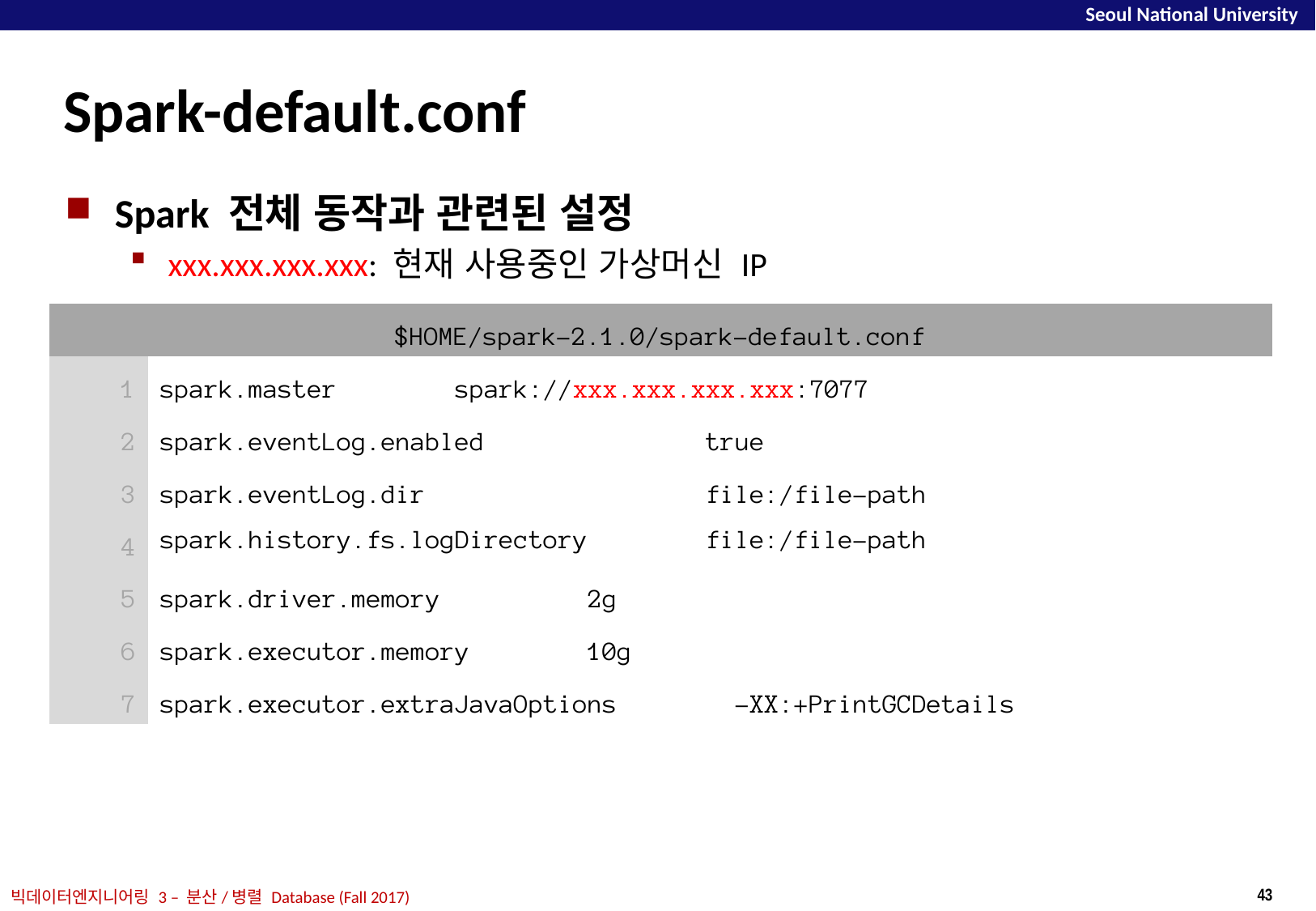

# Spark-default.conf
Spark 전체 동작과 관련된 설정
xxx.xxx.xxx.xxx: 현재 사용중인 가상머신 IP

| $HOME/spark-2.1.0/spark-default.conf |  |
| --- | --- |
| 1 | spark.master spark://xxx.xxx.xxx.xxx:7077 |
| 2 | spark.eventLog.enabled true |
| 3 | spark.eventLog.dir file:/file-path |
| 4 | spark.history.fs.logDirectory file:/file-path |
| 5 | spark.driver.memory 2g |
| 6 | spark.executor.memory 10g |
| 7 | spark.executor.extraJavaOptions -XX:+PrintGCDetails |